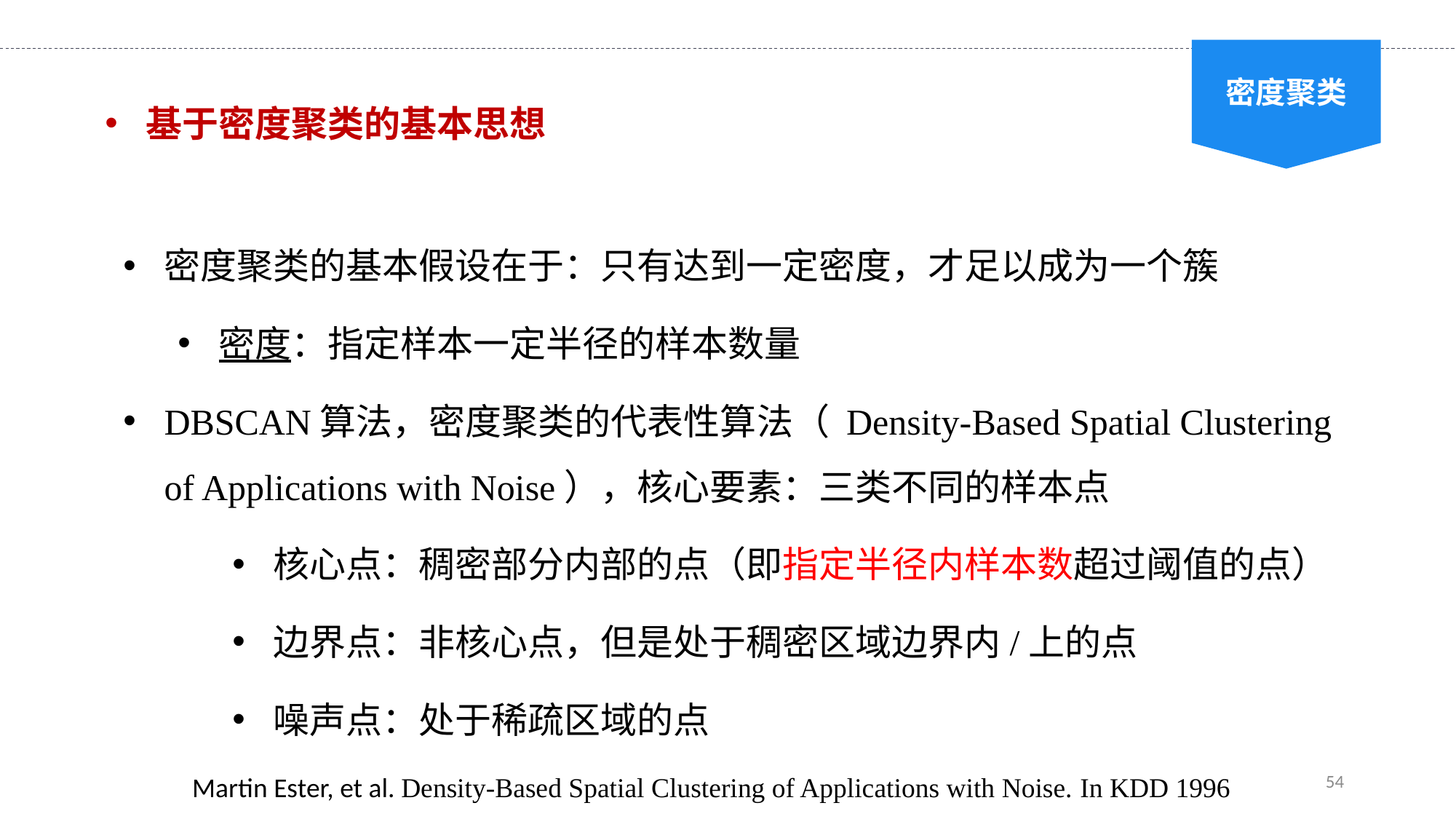

密度聚类
基于密度聚类的基本思想
密度聚类的基本假设在于：只有达到一定密度，才足以成为一个簇
密度：指定样本一定半径的样本数量
DBSCAN算法，密度聚类的代表性算法（ Density-Based Spatial Clustering of Applications with Noise），核心要素：三类不同的样本点
核心点：稠密部分内部的点（即指定半径内样本数超过阈值的点）
边界点：非核心点，但是处于稠密区域边界内/上的点
噪声点：处于稀疏区域的点
54
Martin Ester, et al. Density-Based Spatial Clustering of Applications with Noise. In KDD 1996